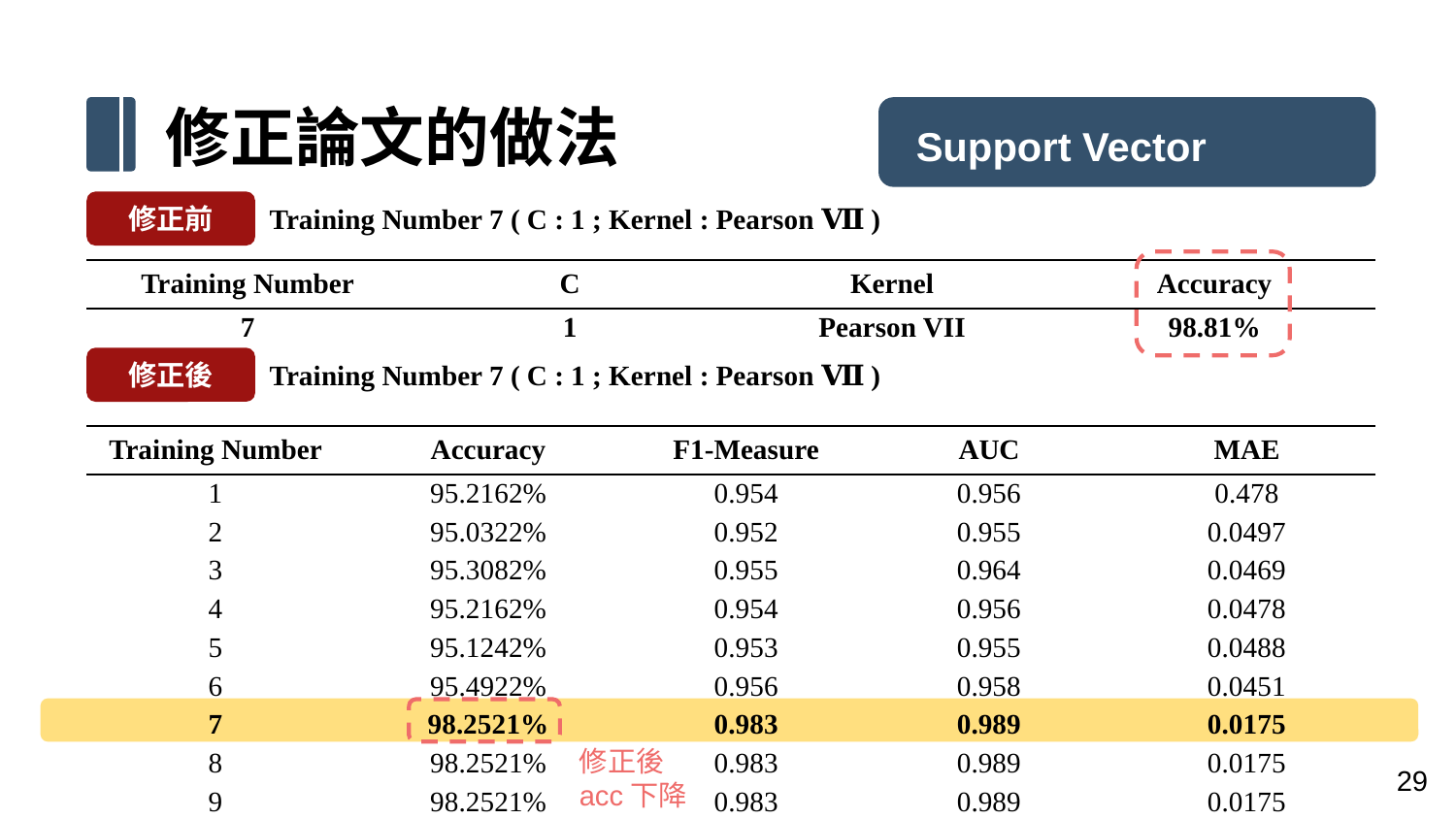

修正論文的做法                   Support Vector Machine

修正前
Training Number 7 ( C : 1 ; Kernel : Pearson Ⅶ )

| Training Number | C | Kernel | Accuracy |
| --- | --- | --- | --- |
| 7 | 1 | Pearson VII | 98.81% |
修正後
Training Number 7 ( C : 1 ; Kernel : Pearson Ⅶ )
| Training Number | Accuracy | F1-Measure | AUC | MAE |
| --- | --- | --- | --- | --- |
| 1 | 95.2162% | 0.954 | 0.956 | 0.478 |
| 2 | 95.0322% | 0.952 | 0.955 | 0.0497 |
| 3 | 95.3082% | 0.955 | 0.964 | 0.0469 |
| 4 | 95.2162% | 0.954 | 0.956 | 0.0478 |
| 5 | 95.1242% | 0.953 | 0.955 | 0.0488 |
| 6 | 95.4922% | 0.956 | 0.958 | 0.0451 |
| 7 | 98.2521% | 0.983 | 0.989 | 0.0175 |
| 8 | 98.2521% | 0.983 | 0.989 | 0.0175 |
| 9 | 98.2521% | 0.983 | 0.989 | 0.0175 |

修正後
acc下降
29